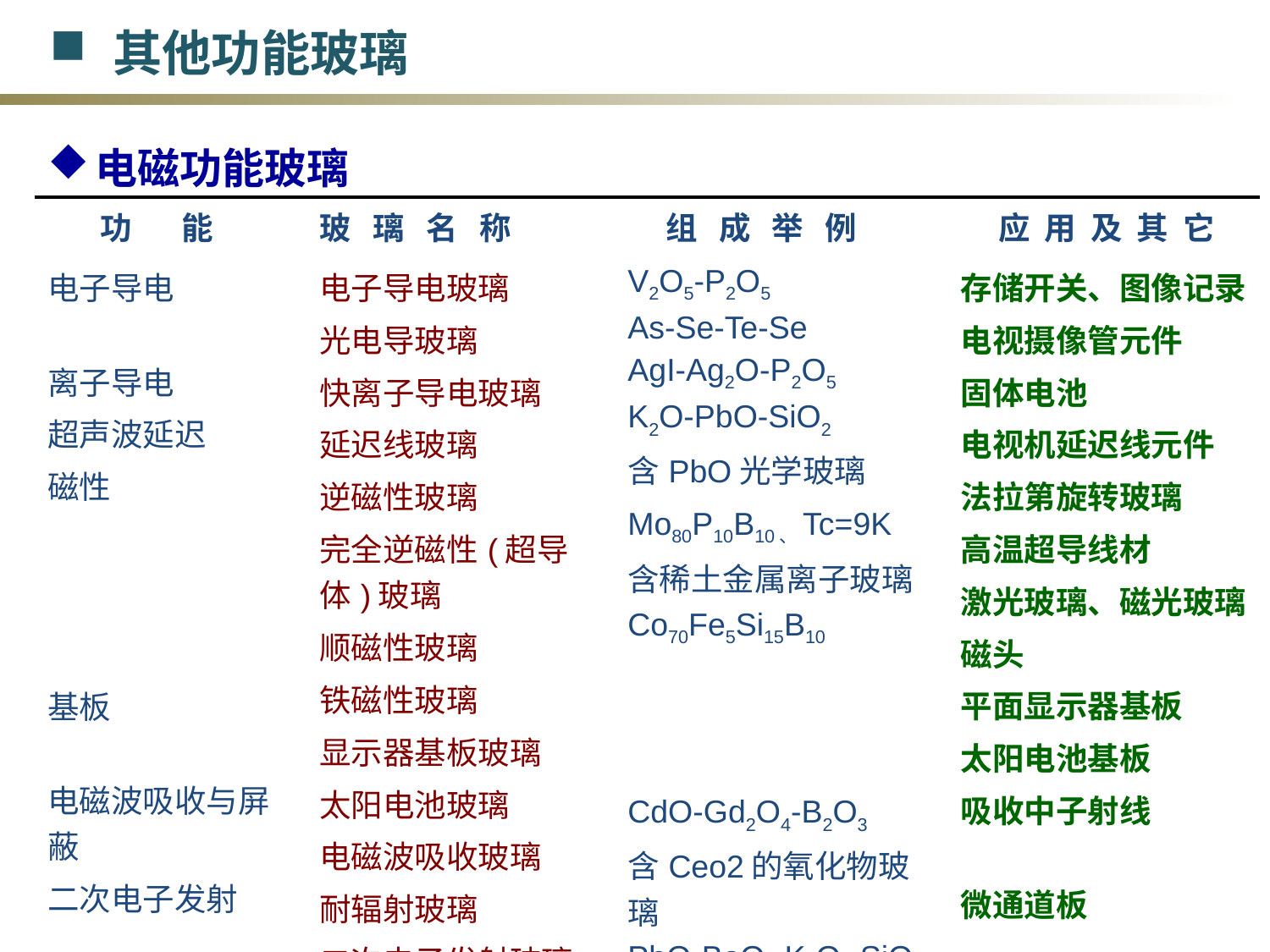

其他功能玻璃

电磁功能玻璃
| 功 能 | 玻 璃 名 称 | 组 成 举 例 | 应 用 及 其 它 |
| --- | --- | --- | --- |
| 电子导电 离子导电 超声波延迟 磁性 基板 电磁波吸收与屏蔽 二次电子发射 | 电子导电玻璃 光电导玻璃 快离子导电玻璃 延迟线玻璃 逆磁性玻璃 完全逆磁性(超导体)玻璃 顺磁性玻璃 铁磁性玻璃 显示器基板玻璃 太阳电池玻璃 电磁波吸收玻璃 耐辐射玻璃 二次电子发射玻璃 | V2O5-P2O5 As-Se-Te-Se AgI-Ag2O-P2O5 K2O-PbO-SiO2 含PbO光学玻璃 Mo80P10B10、Tc=9K 含稀土金属离子玻璃 Co70Fe5Si15B10 CdO-Gd2O4-B2O3 含Ceo2的氧化物玻璃 PbO-BaO- K2O -SiO2 | 存储开关、图像记录 电视摄像管元件 固体电池 电视机延迟线元件 法拉第旋转玻璃 高温超导线材 激光玻璃、磁光玻璃 磁头 平面显示器基板 太阳电池基板 吸收中子射线 微通道板 |
26